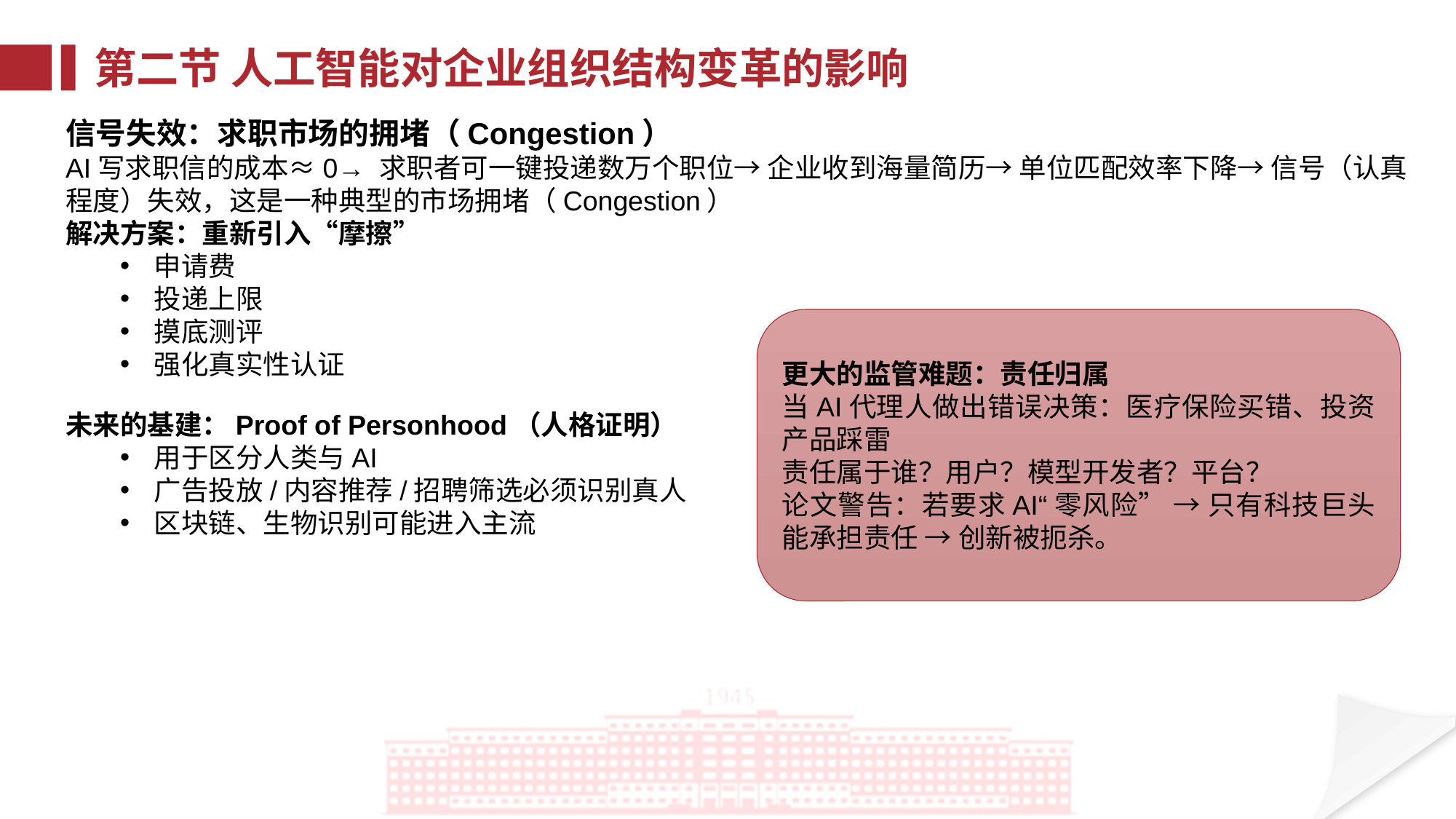

第二节 人工智能对企业组织结构变革的影响
信号失效：求职市场的拥堵（Congestion）
AI写求职信的成本≈0→ 求职者可一键投递数万个职位→ 企业收到海量简历→ 单位匹配效率下降→ 信号（认真程度）失效，这是一种典型的市场拥堵（Congestion）
解决方案：重新引入“摩擦”
申请费
投递上限
摸底测评
强化真实性认证
更大的监管难题：责任归属
当AI代理人做出错误决策：医疗保险买错、投资产品踩雷
责任属于谁？用户？模型开发者？平台？
论文警告：若要求AI“零风险” → 只有科技巨头能承担责任 → 创新被扼杀。
未来的基建：Proof of Personhood（人格证明）
用于区分人类与AI
广告投放/内容推荐/招聘筛选必须识别真人
区块链、生物识别可能进入主流